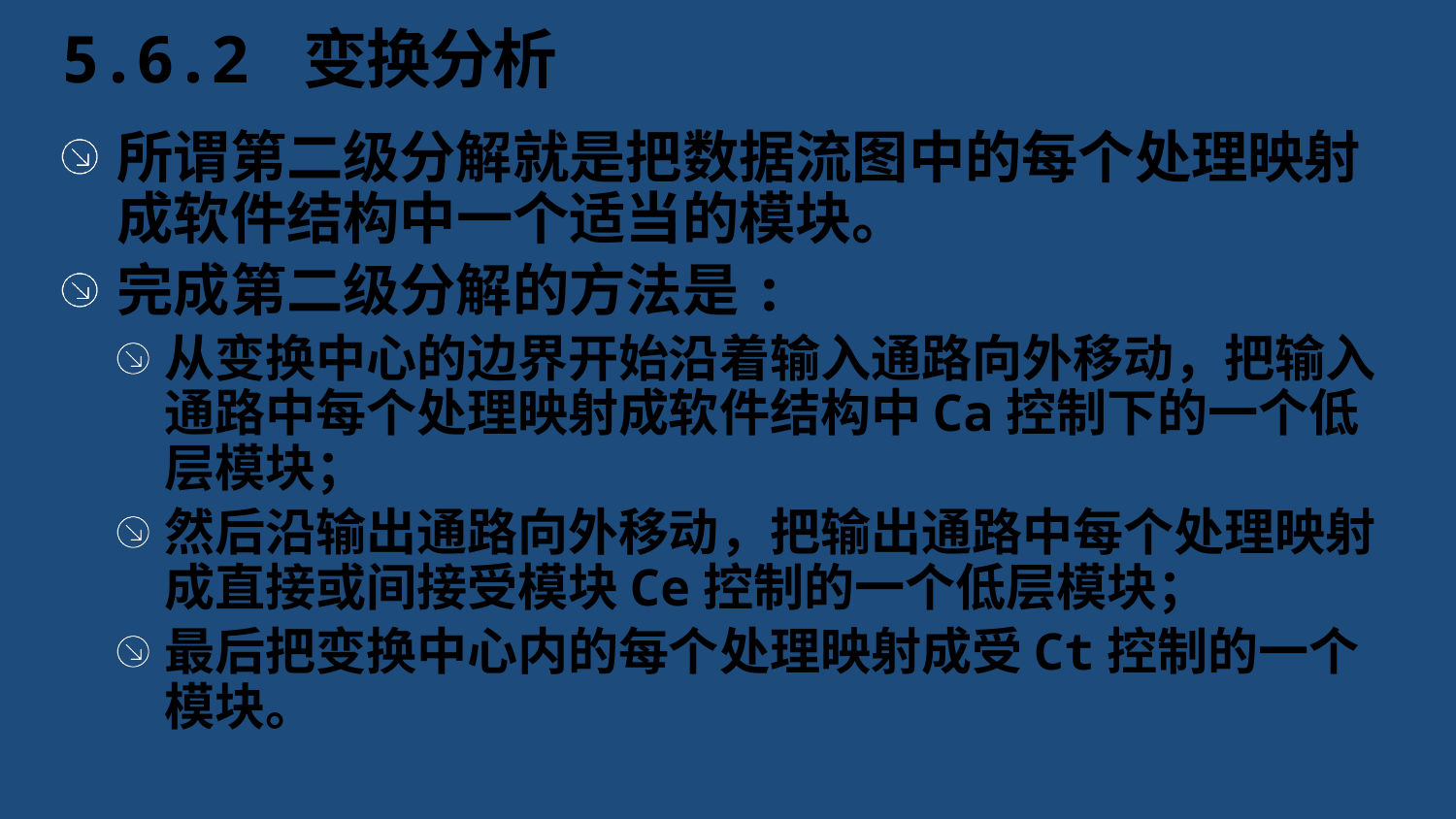

# 5.6.2 变换分析
所谓第二级分解就是把数据流图中的每个处理映射成软件结构中一个适当的模块。
完成第二级分解的方法是:
从变换中心的边界开始沿着输入通路向外移动，把输入通路中每个处理映射成软件结构中Ca控制下的一个低层模块；
然后沿输出通路向外移动，把输出通路中每个处理映射成直接或间接受模块Ce控制的一个低层模块；
最后把变换中心内的每个处理映射成受Ct控制的一个模块。